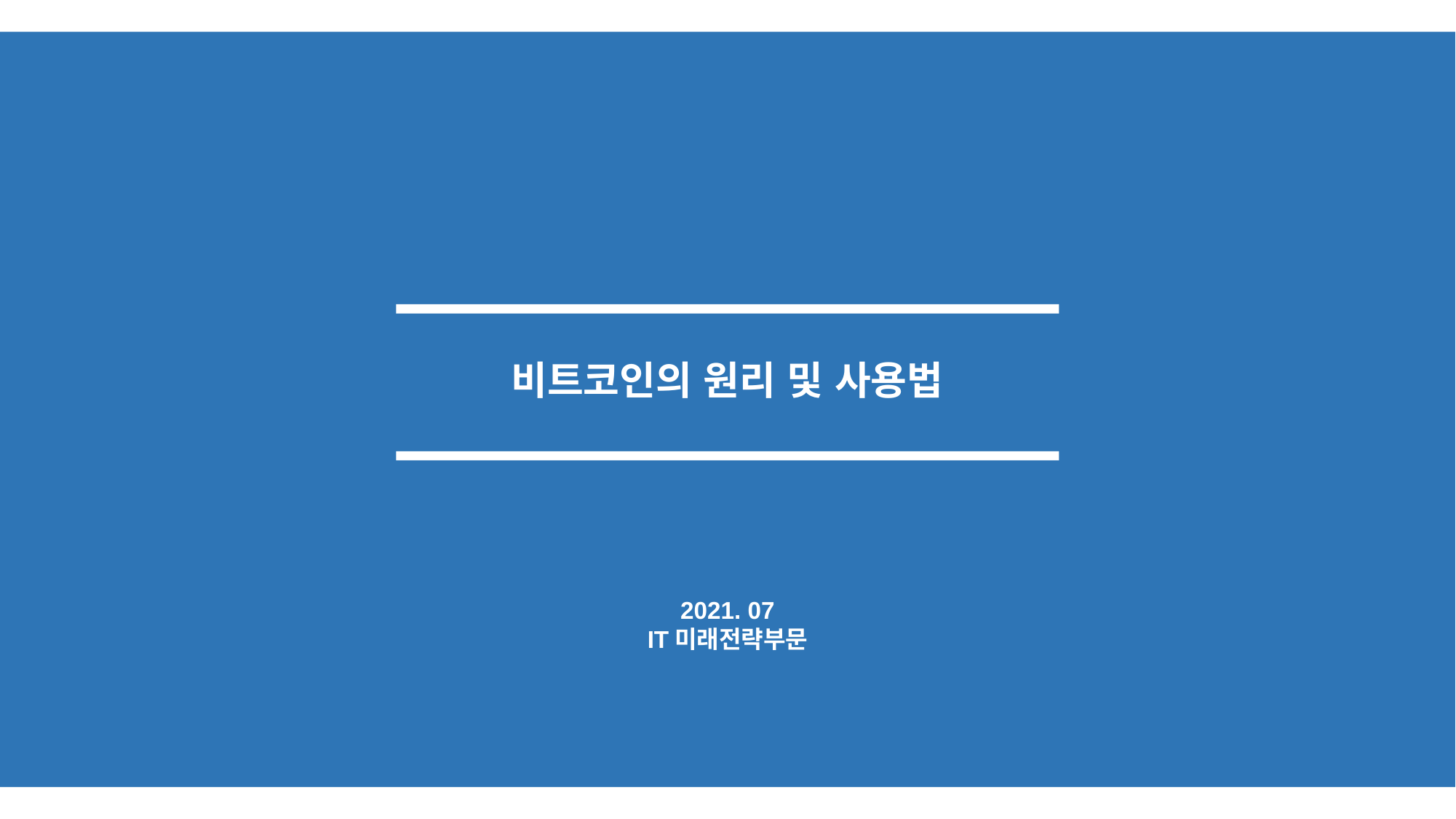

# 비트코인의 원리 및 사용법
2021. 07
IT미래전략부문